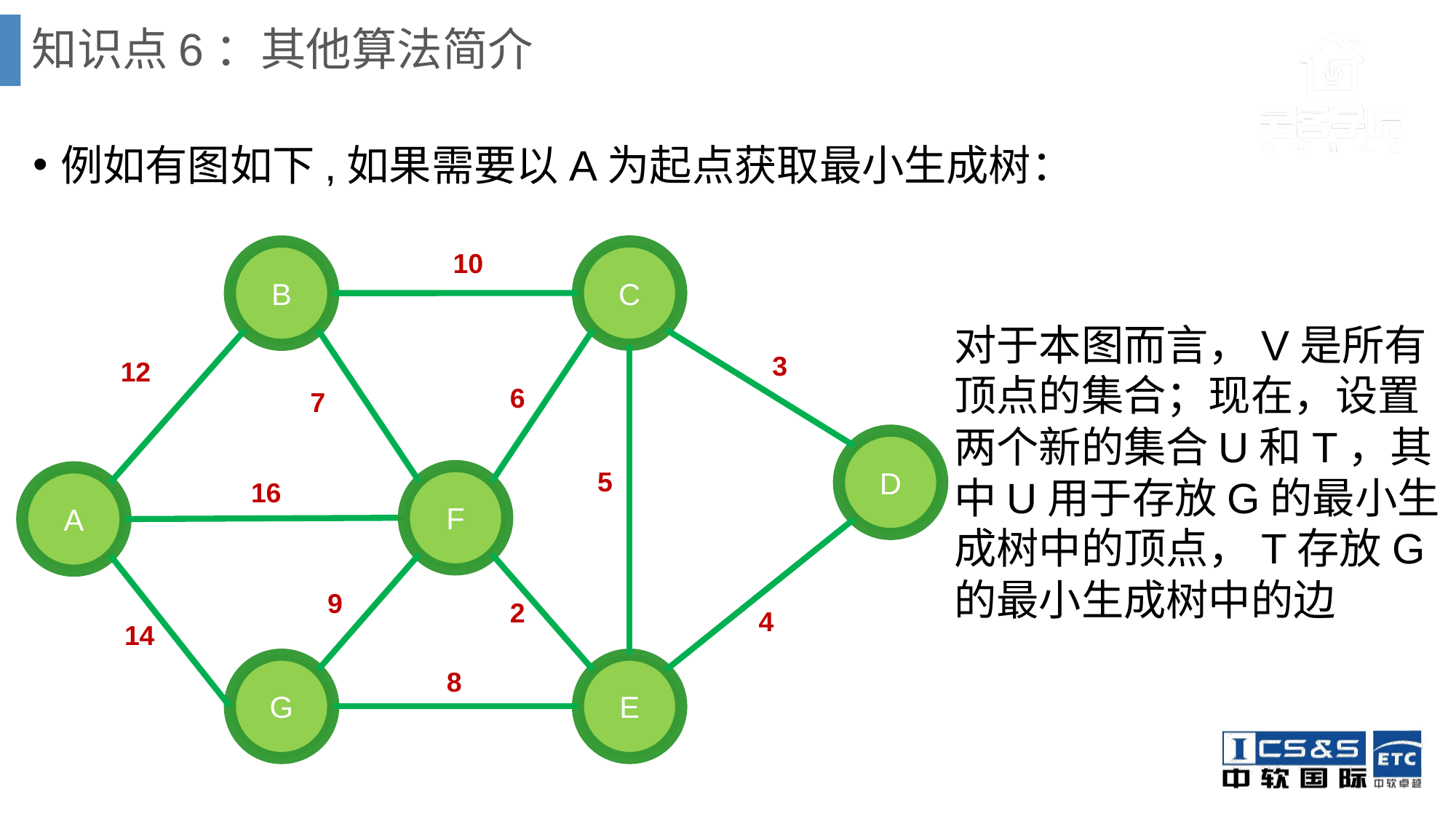

# 知识点6：其他算法简介
例如有图如下,如果需要以A为起点获取最小生成树：
10
C
B
D
F
A
G
E
3
12
6
7
5
16
9
2
4
14
8
对于本图而言，V是所有顶点的集合；现在，设置两个新的集合U和T，其中U用于存放G的最小生成树中的顶点，T存放G的最小生成树中的边